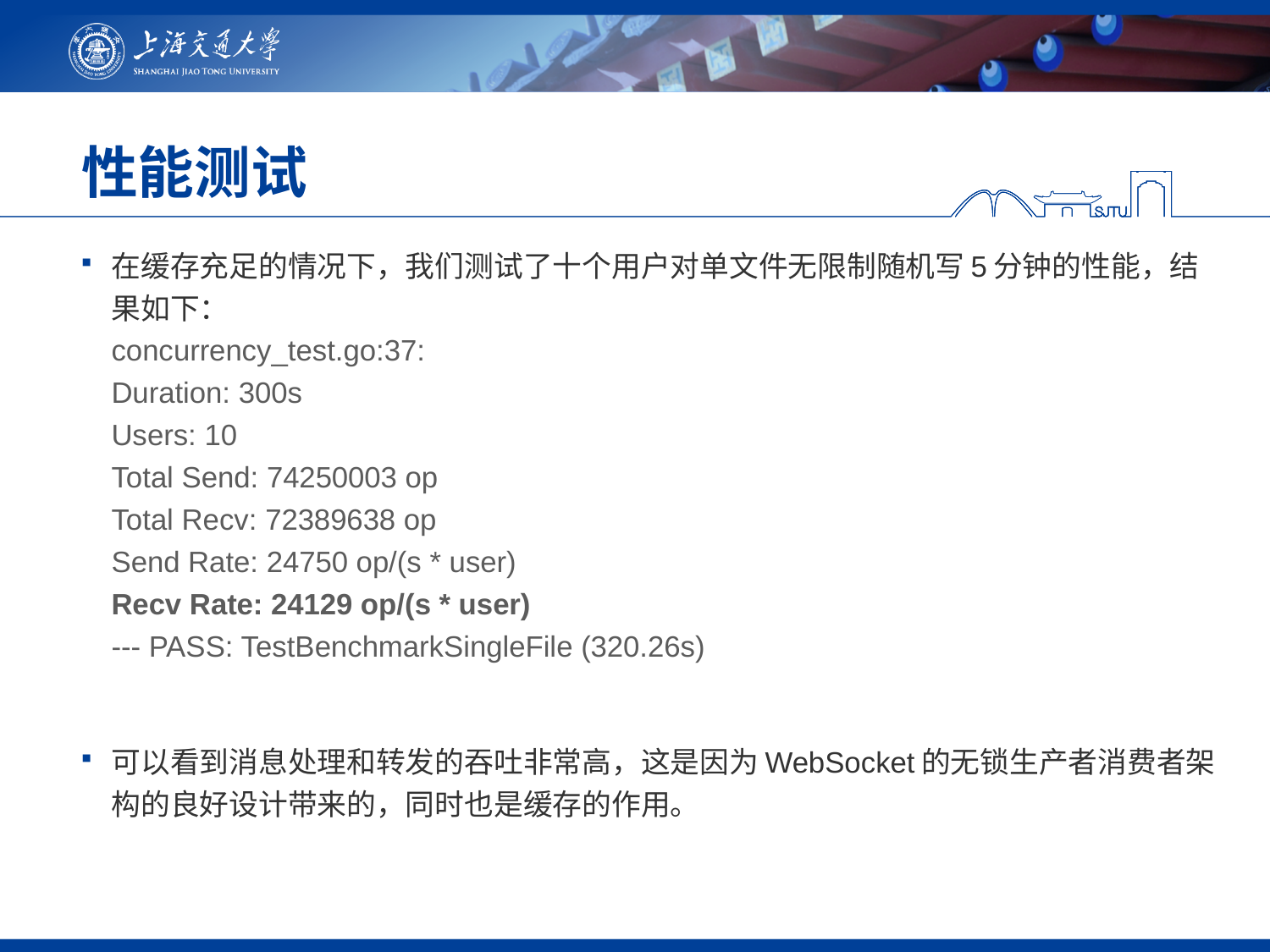

# 性能测试
在缓存充足的情况下，我们测试了十个用户对单文件无限制随机写5分钟的性能，结果如下：
concurrency_test.go:37:
Duration: 300s
Users: 10
Total Send: 74250003 op
Total Recv: 72389638 op
Send Rate: 24750 op/(s * user)
Recv Rate: 24129 op/(s * user)
--- PASS: TestBenchmarkSingleFile (320.26s)

可以看到消息处理和转发的吞吐非常高，这是因为WebSocket的无锁生产者消费者架构的良好设计带来的，同时也是缓存的作用。